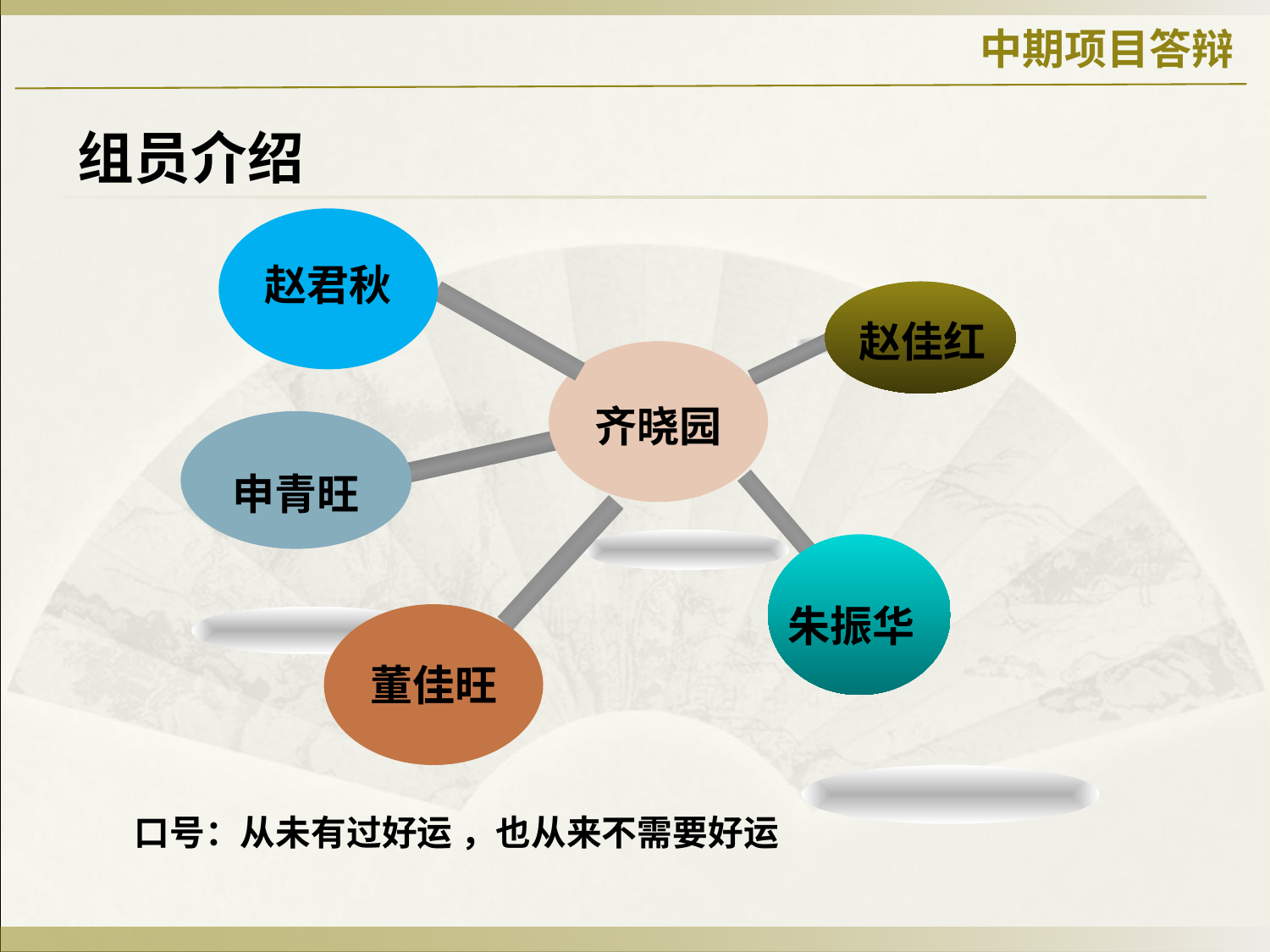

中期项目答辩
组员介绍

赵君秋

赵佳红

齐晓园

朱振华

申青旺

董佳旺
口号：从未有过好运 ，也从来不需要好运